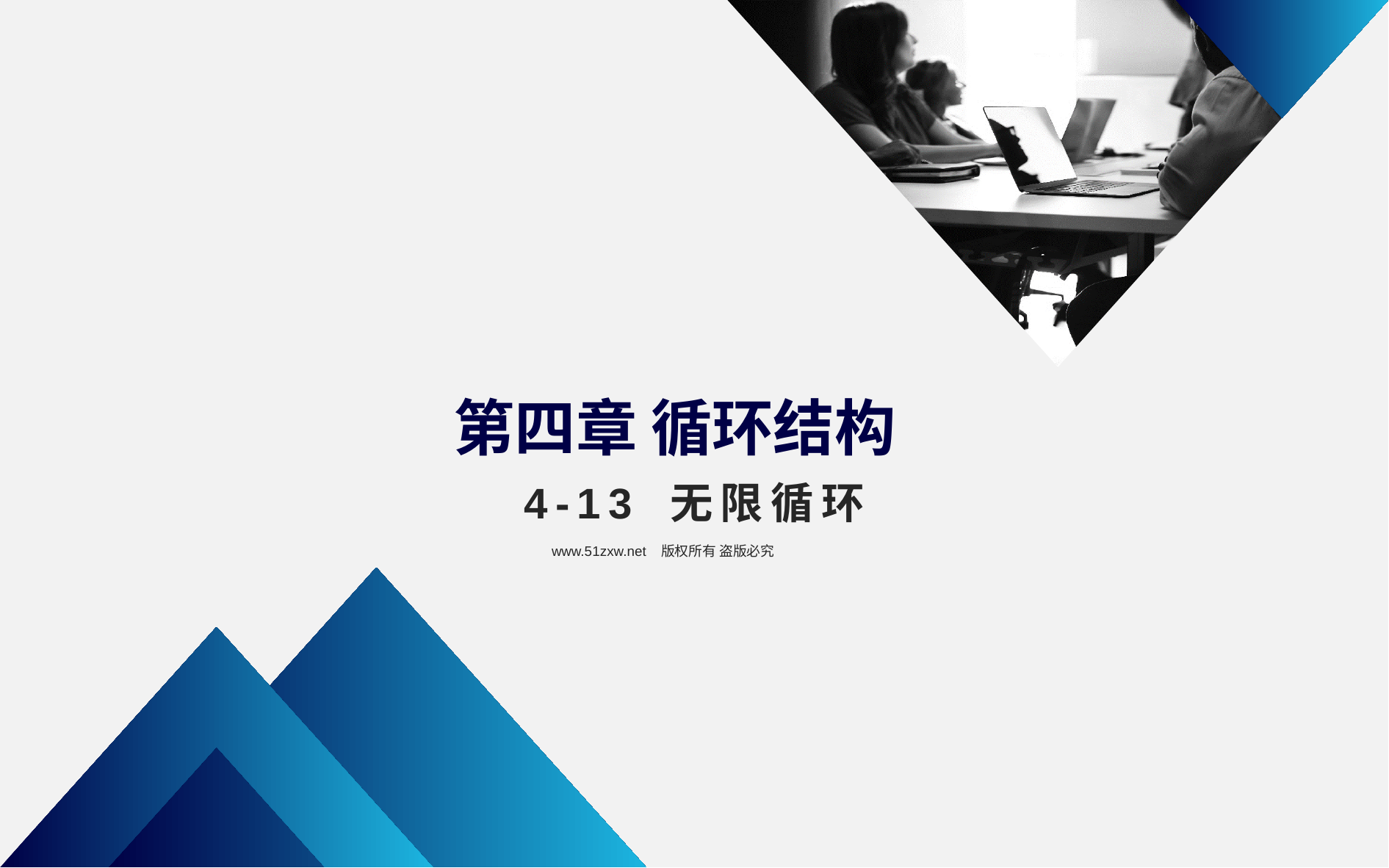

第四章 循环结构
4-13 无限循环
www.51zxw.net   版权所有 盗版必究